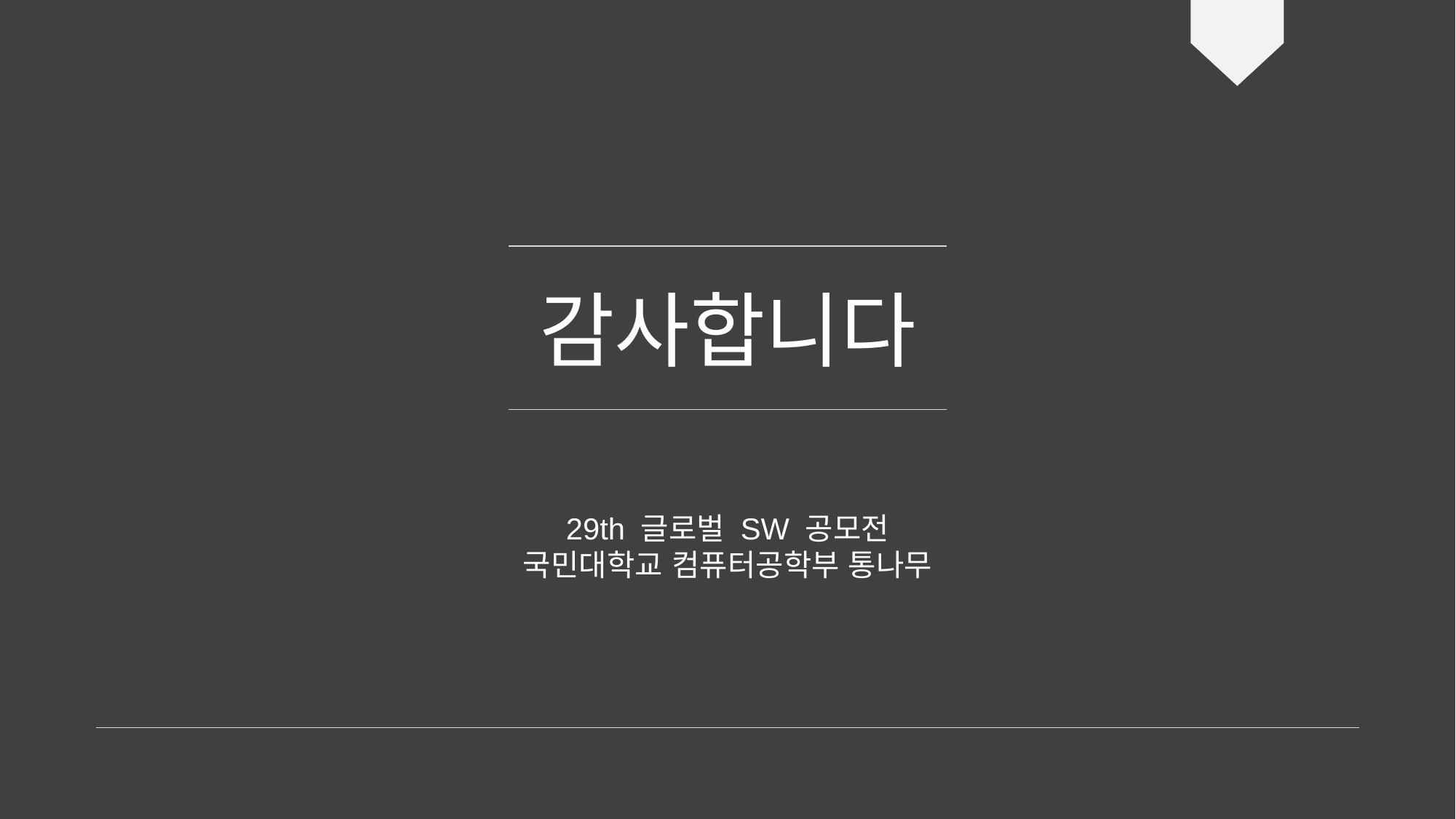

감사합니다
29th 글로벌 SW 공모전
국민대학교 컴퓨터공학부 통나무